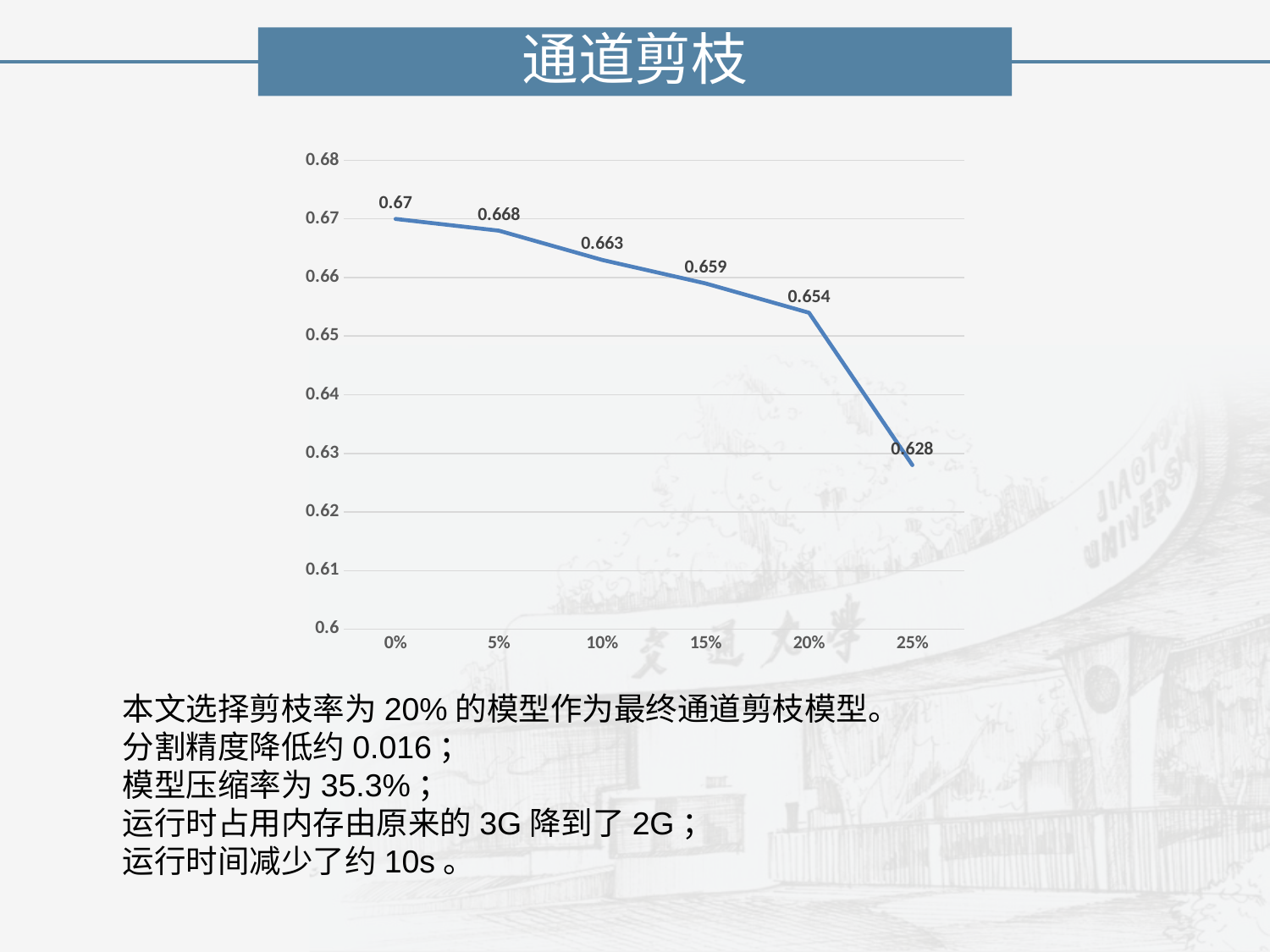

通道剪枝

### Chart

| Category |  |
|---|---|
| 0 | 0.67 |
| 0.05 | 0.668 |
| 0.1 | 0.663 |
| 0.15 | 0.659 |
| 0.2 | 0.654 |
| 0.25 | 0.628 |
本文选择剪枝率为20%的模型作为最终通道剪枝模型。
分割精度降低约0.016；
模型压缩率为35.3%；
运行时占用内存由原来的3G降到了2G；
运行时间减少了约10s。